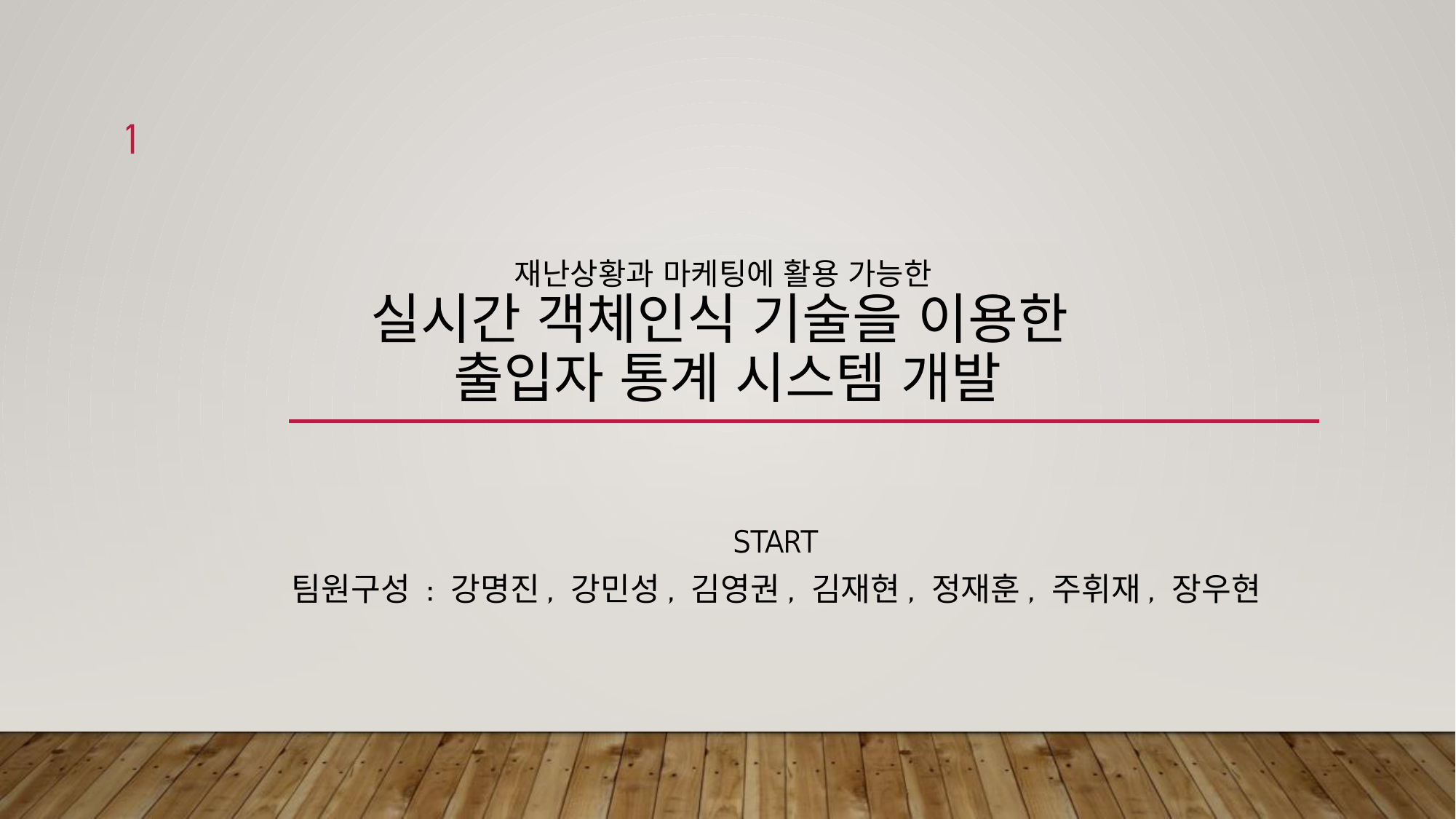

1
# 재난상황과 마케팅에 활용 가능한 실시간 객체인식 기술을 이용한 출입자 통계 시스템 개발
START
팀원구성 : 강명진, 강민성, 김영권, 김재현, 정재훈, 주휘재, 장우현